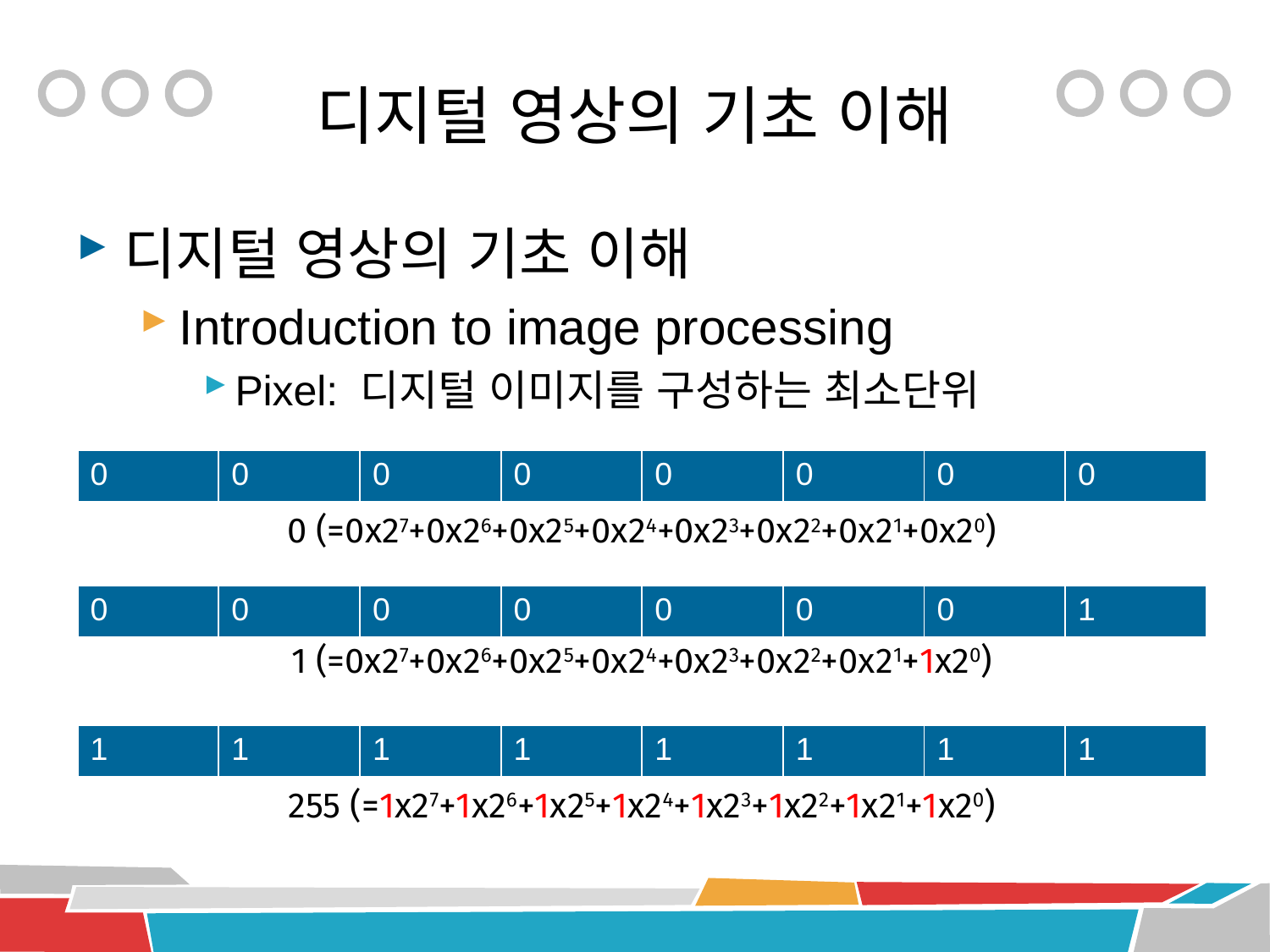

# 디지털 영상의 기초 이해
디지털 영상의 기초 이해
Introduction to image processing
Pixel: 디지털 이미지를 구성하는 최소단위
| 0 | 0 | 0 | 0 | 0 | 0 | 0 | 0 |
| --- | --- | --- | --- | --- | --- | --- | --- |
0 (=0x27+0x26+0x25+0x24+0x23+0x22+0x21+0x20)
| 0 | 0 | 0 | 0 | 0 | 0 | 0 | 1 |
| --- | --- | --- | --- | --- | --- | --- | --- |
1 (=0x27+0x26+0x25+0x24+0x23+0x22+0x21+1x20)
| 1 | 1 | 1 | 1 | 1 | 1 | 1 | 1 |
| --- | --- | --- | --- | --- | --- | --- | --- |
255 (=1x27+1x26+1x25+1x24+1x23+1x22+1x21+1x20)